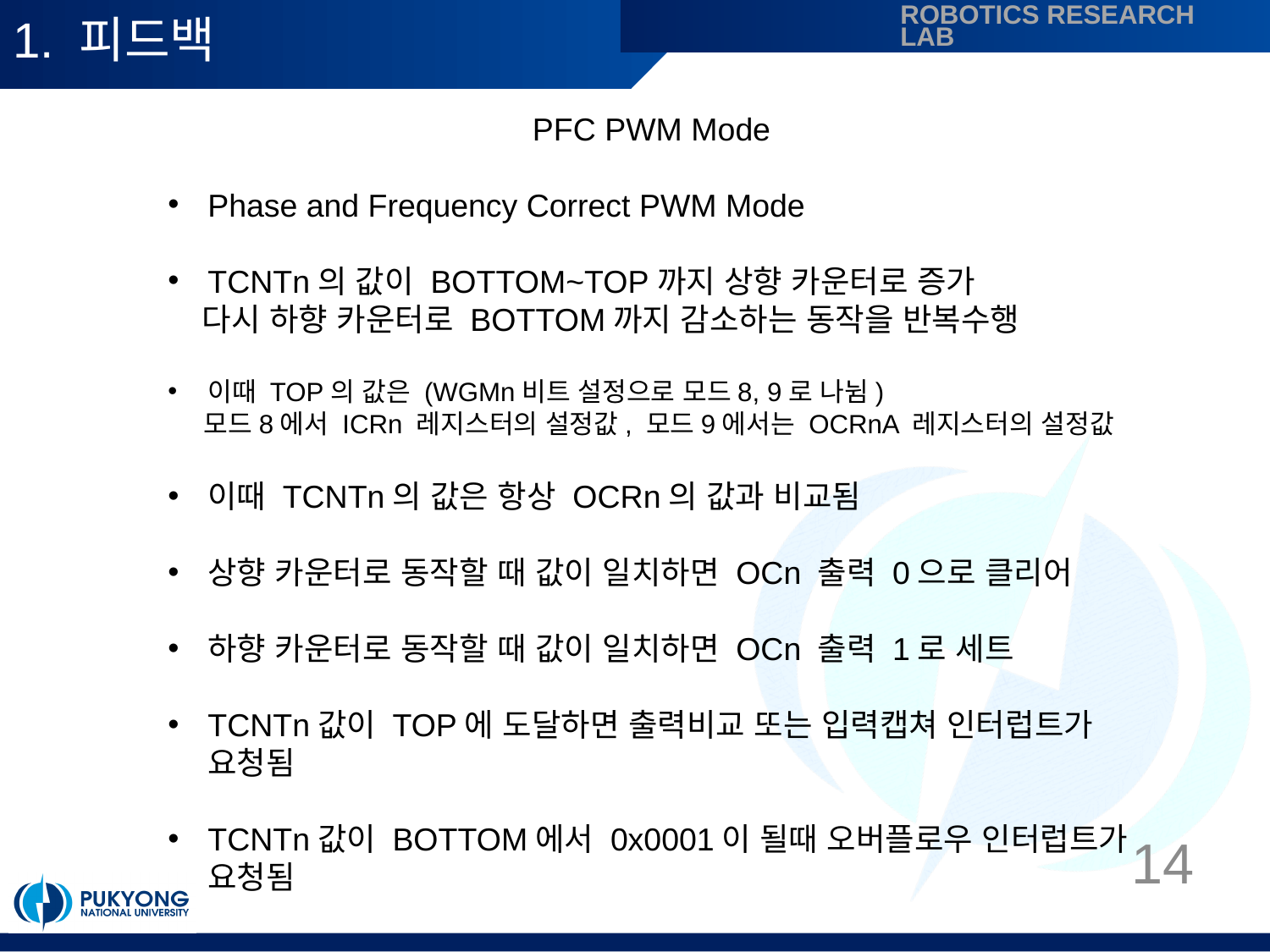

# 1. 피드백
PFC PWM Mode

Phase and Frequency Correct PWM Mode

TCNTn의 값이 BOTTOM~TOP까지 상향 카운터로 증가
   다시 하향 카운터로 BOTTOM까지 감소하는 동작을 반복수행

이때 TOP의 값은 (WGMn비트 설정으로 모드8, 9로 나뉨)
    모드8에서 ICRn 레지스터의 설정값, 모드9에서는 OCRnA 레지스터의 설정값

이때 TCNTn의 값은 항상 OCRn의 값과 비교됨

상향 카운터로 동작할 때 값이 일치하면 OCn 출력 0으로 클리어

하향 카운터로 동작할 때 값이 일치하면 OCn 출력 1로 세트

TCNTn값이 TOP에 도달하면 출력비교 또는 입력캡쳐 인터럽트가 요청됨

TCNTn값이 BOTTOM에서 0x0001이 될때 오버플로우 인터럽트가 요청됨
14